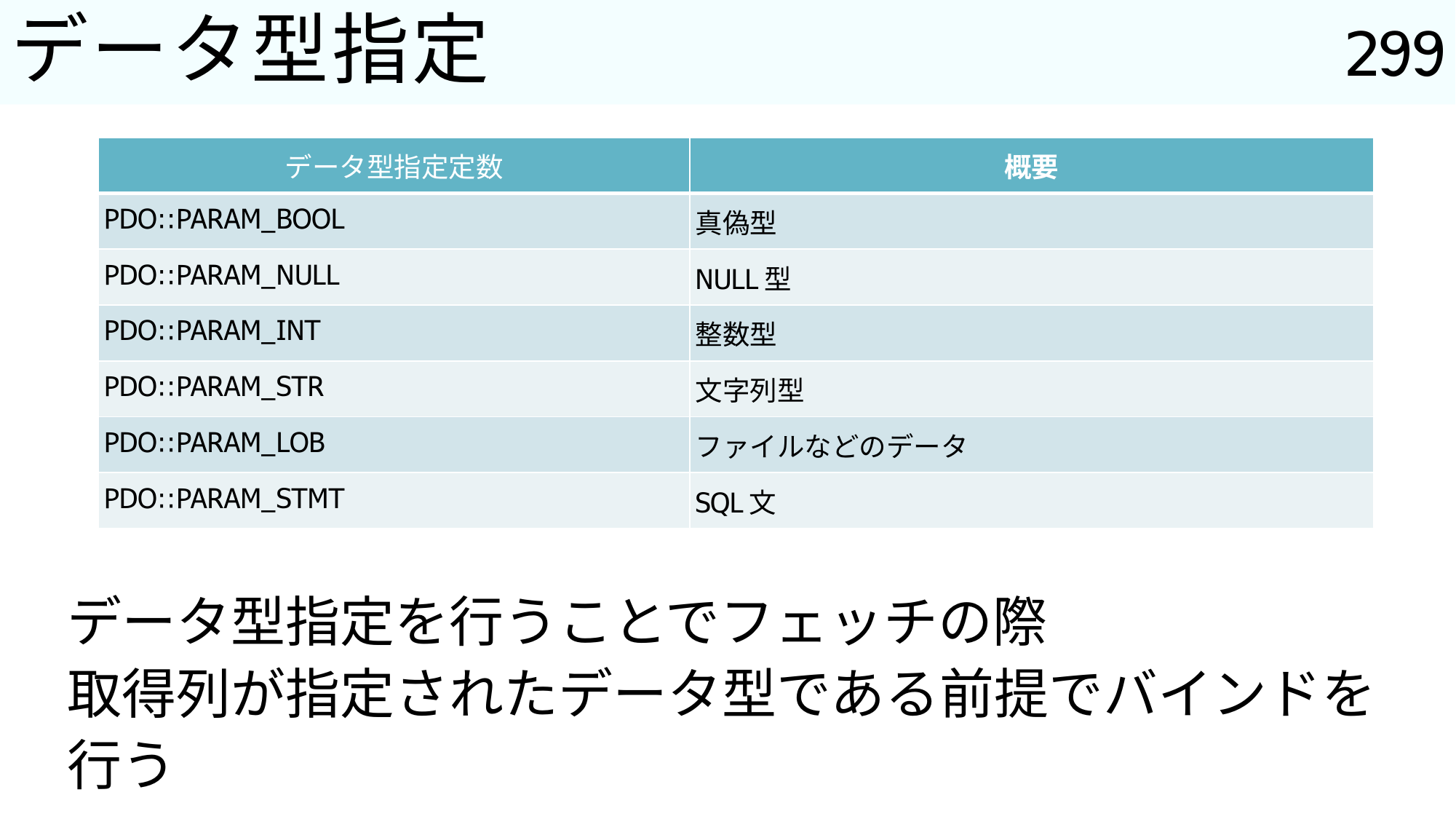

299
# データ型指定
| データ型指定定数 | 概要 |
| --- | --- |
| PDO::PARAM\_BOOL | 真偽型 |
| PDO::PARAM\_NULL | NULL型 |
| PDO::PARAM\_INT | 整数型 |
| PDO::PARAM\_STR | 文字列型 |
| PDO::PARAM\_LOB | ファイルなどのデータ |
| PDO::PARAM\_STMT | SQL文 |
データ型指定を行うことでフェッチの際
取得列が指定されたデータ型である前提でバインドを行う